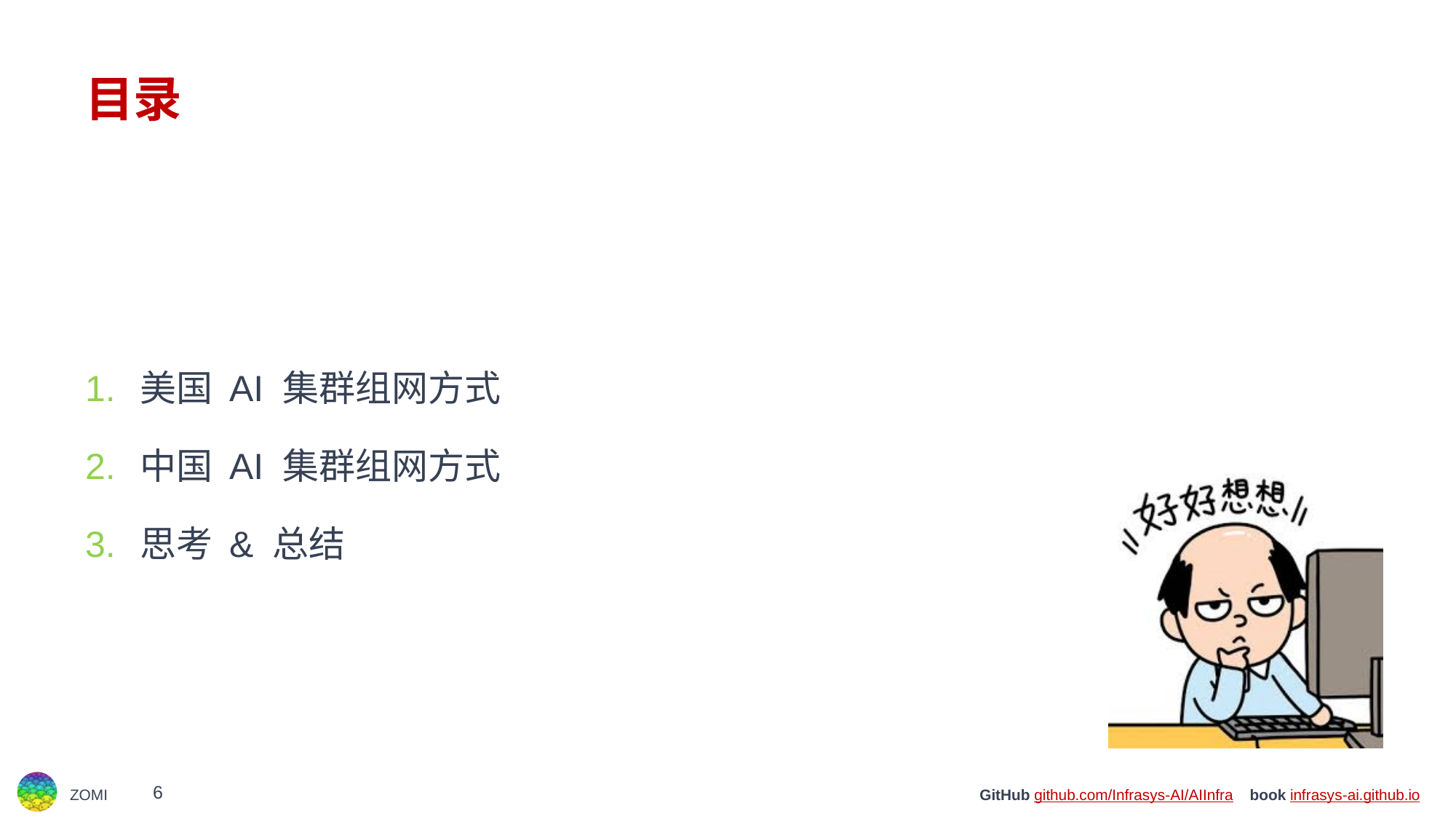

# 目录
美国 AI 集群组网方式
中国 AI 集群组网方式
思考 & 总结